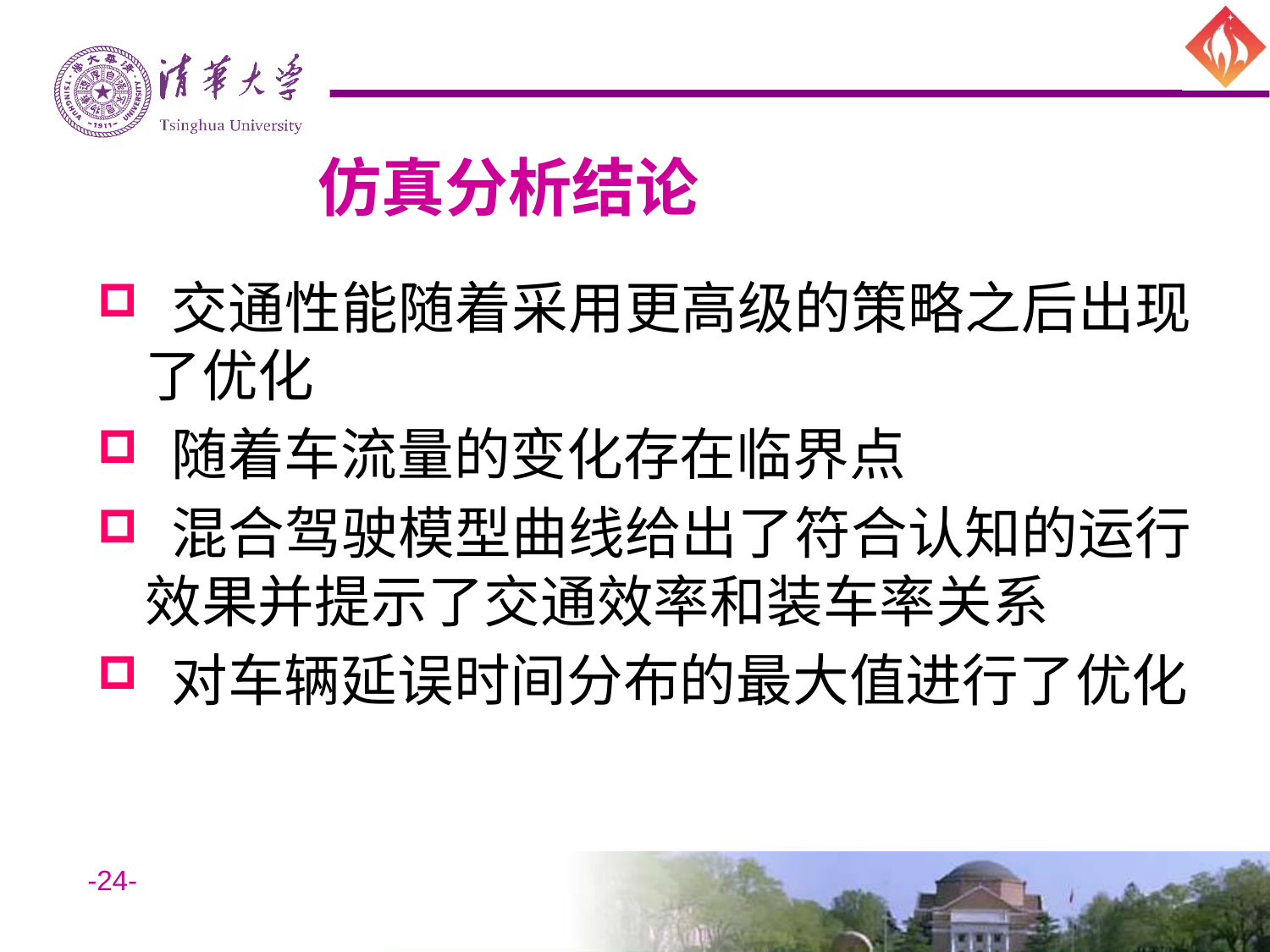

# 仿真分析结论
 交通性能随着采用更高级的策略之后出现了优化
 随着车流量的变化存在临界点
 混合驾驶模型曲线给出了符合认知的运行效果并提示了交通效率和装车率关系
 对车辆延误时间分布的最大值进行了优化